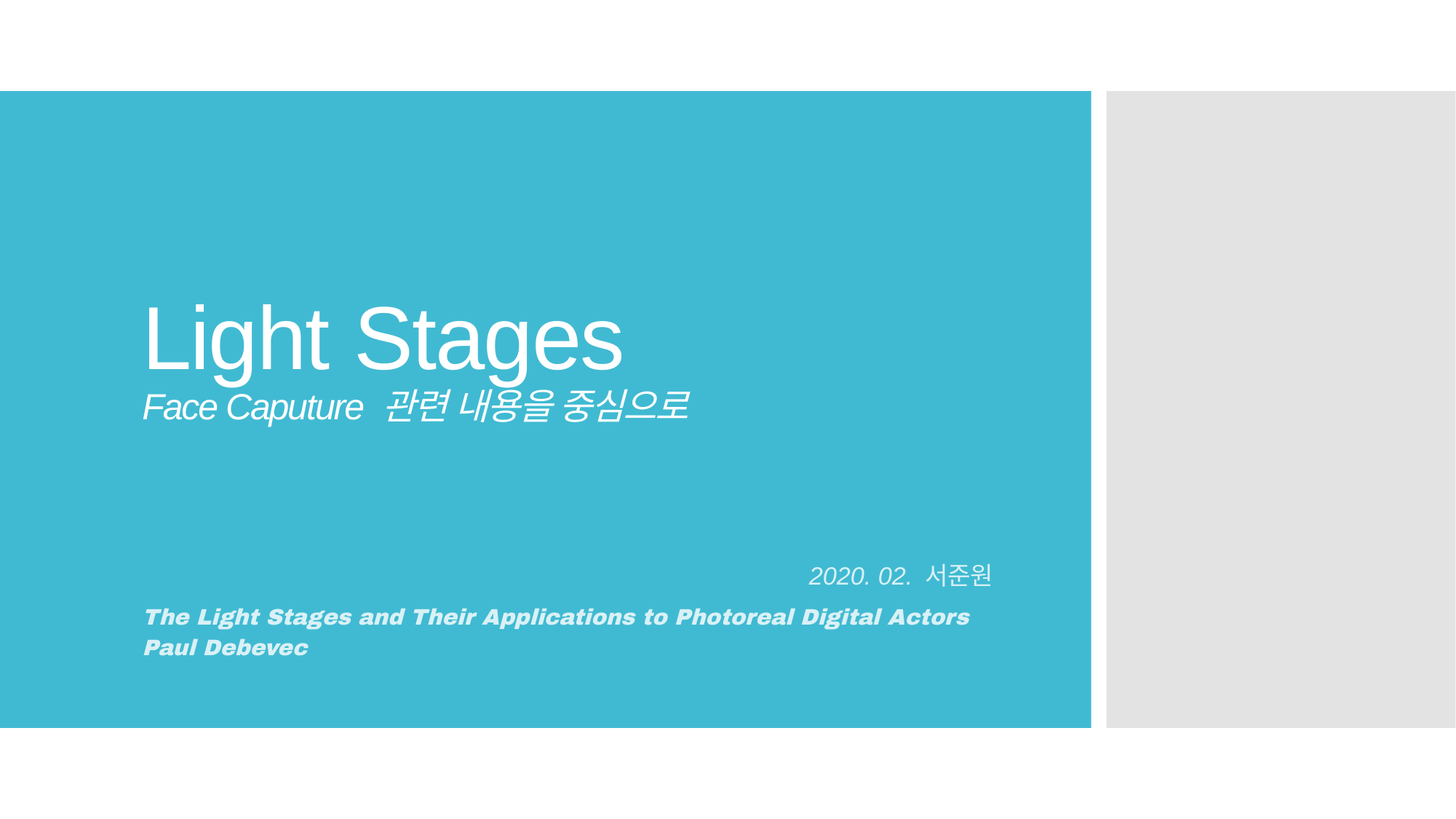

# Light Stages Face Caputure 관련 내용을 중심으로
2020. 02. 서준원
The Light Stages and Their Applications to Photoreal Digital Actors Paul Debevec